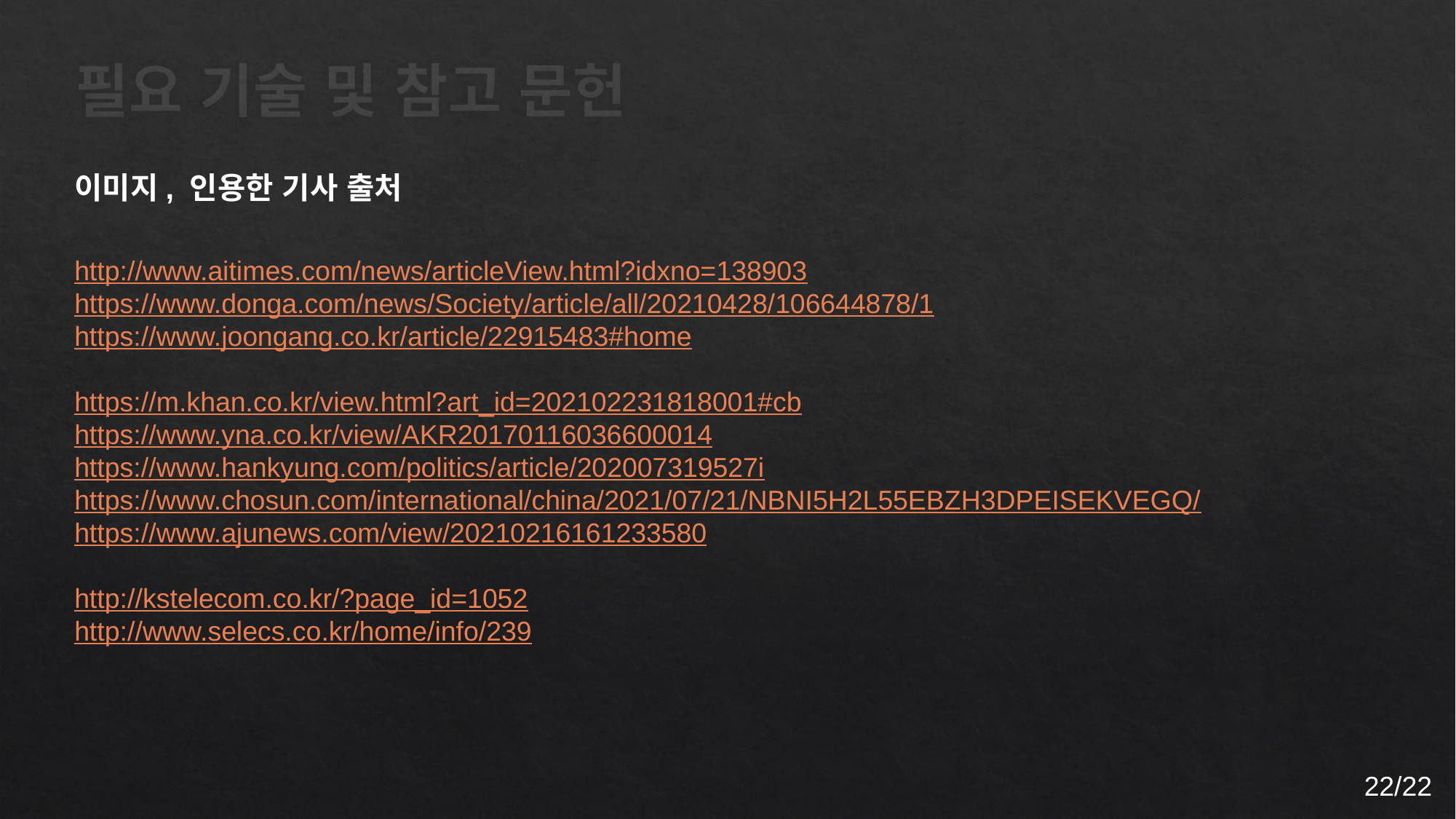

# 필요 기술 및 참고 문헌
이미지, 인용한 기사 출처

http://www.aitimes.com/news/articleView.html?idxno=138903
https://www.donga.com/news/Society/article/all/20210428/106644878/1
https://www.joongang.co.kr/article/22915483#home

https://m.khan.co.kr/view.html?art_id=202102231818001#cb
https://www.yna.co.kr/view/AKR20170116036600014
https://www.hankyung.com/politics/article/202007319527i
https://www.chosun.com/international/china/2021/07/21/NBNI5H2L55EBZH3DPEISEKVEGQ/
https://www.ajunews.com/view/20210216161233580

http://kstelecom.co.kr/?page_id=1052
http://www.selecs.co.kr/home/info/239

22/22